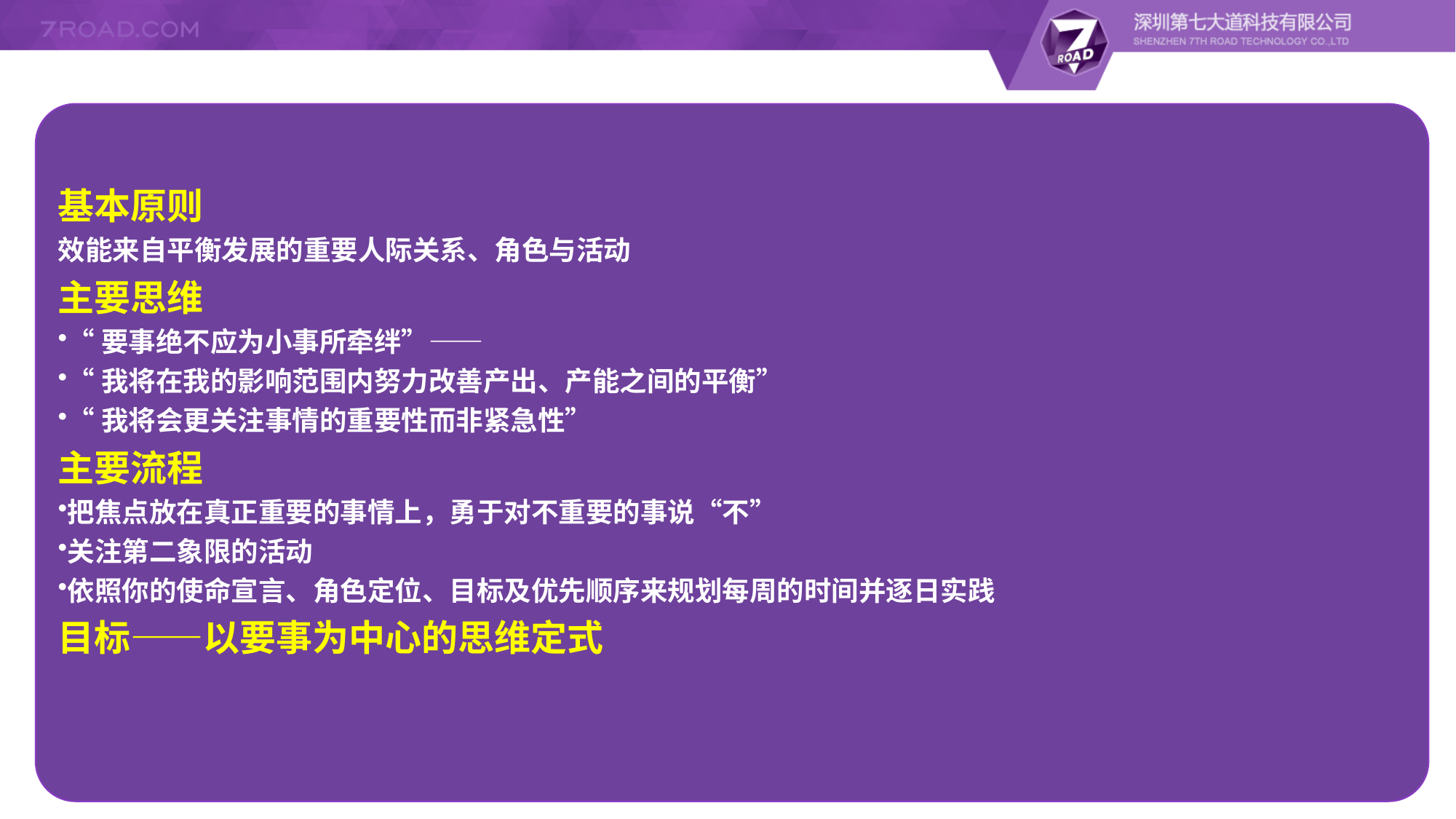

基本原则
效能来自平衡发展的重要人际关系、角色与活动
主要思维
“要事绝不应为小事所牵绊”——
“我将在我的影响范围内努力改善产出、产能之间的平衡”
“我将会更关注事情的重要性而非紧急性”
主要流程
把焦点放在真正重要的事情上，勇于对不重要的事说“不”
关注第二象限的活动
依照你的使命宣言、角色定位、目标及优先顺序来规划每周的时间并逐日实践
目标——以要事为中心的思维定式